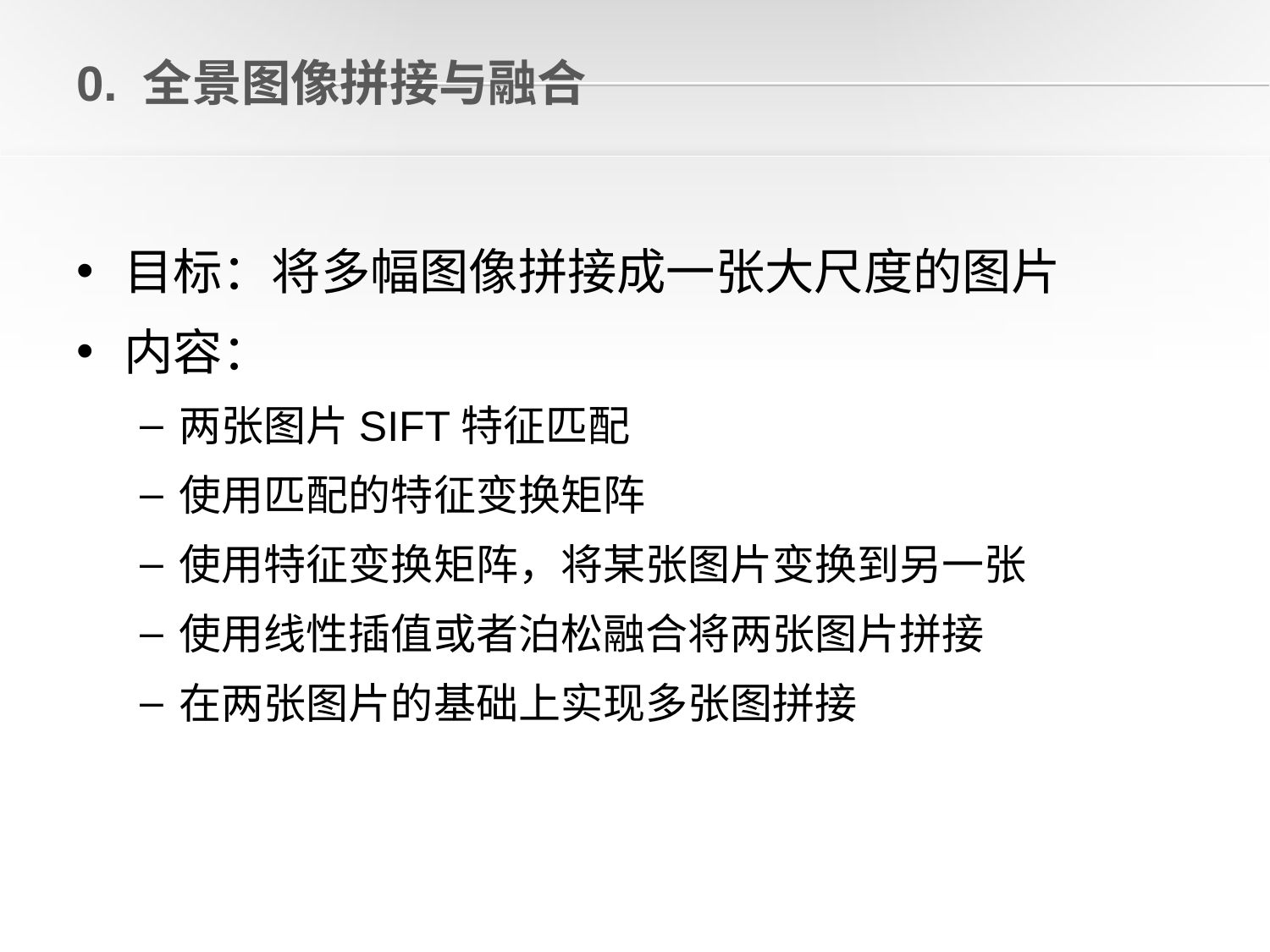

# 0. 全景图像拼接与融合
目标：将多幅图像拼接成一张大尺度的图片
内容：
两张图片SIFT特征匹配
使用匹配的特征变换矩阵
使用特征变换矩阵，将某张图片变换到另一张
使用线性插值或者泊松融合将两张图片拼接
在两张图片的基础上实现多张图拼接